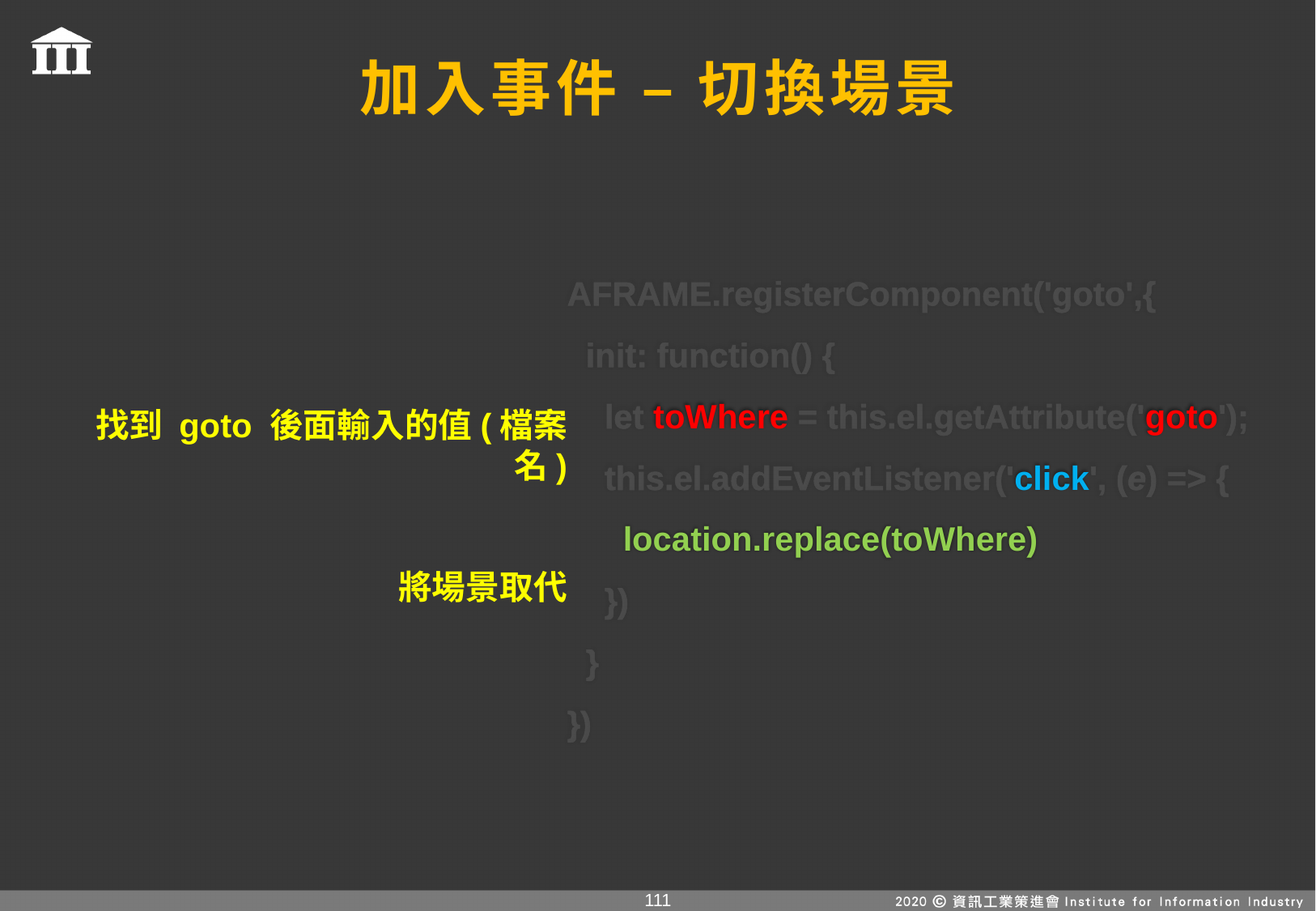

# 加入事件 – 切換場景
AFRAME.registerComponent('goto',{
  init: function() {
    let toWhere = this.el.getAttribute('goto');
    this.el.addEventListener('click', (e) => {
      location.replace(toWhere)
    })
  }
})
找到 goto 後面輸入的值(檔案名)
將場景取代

111